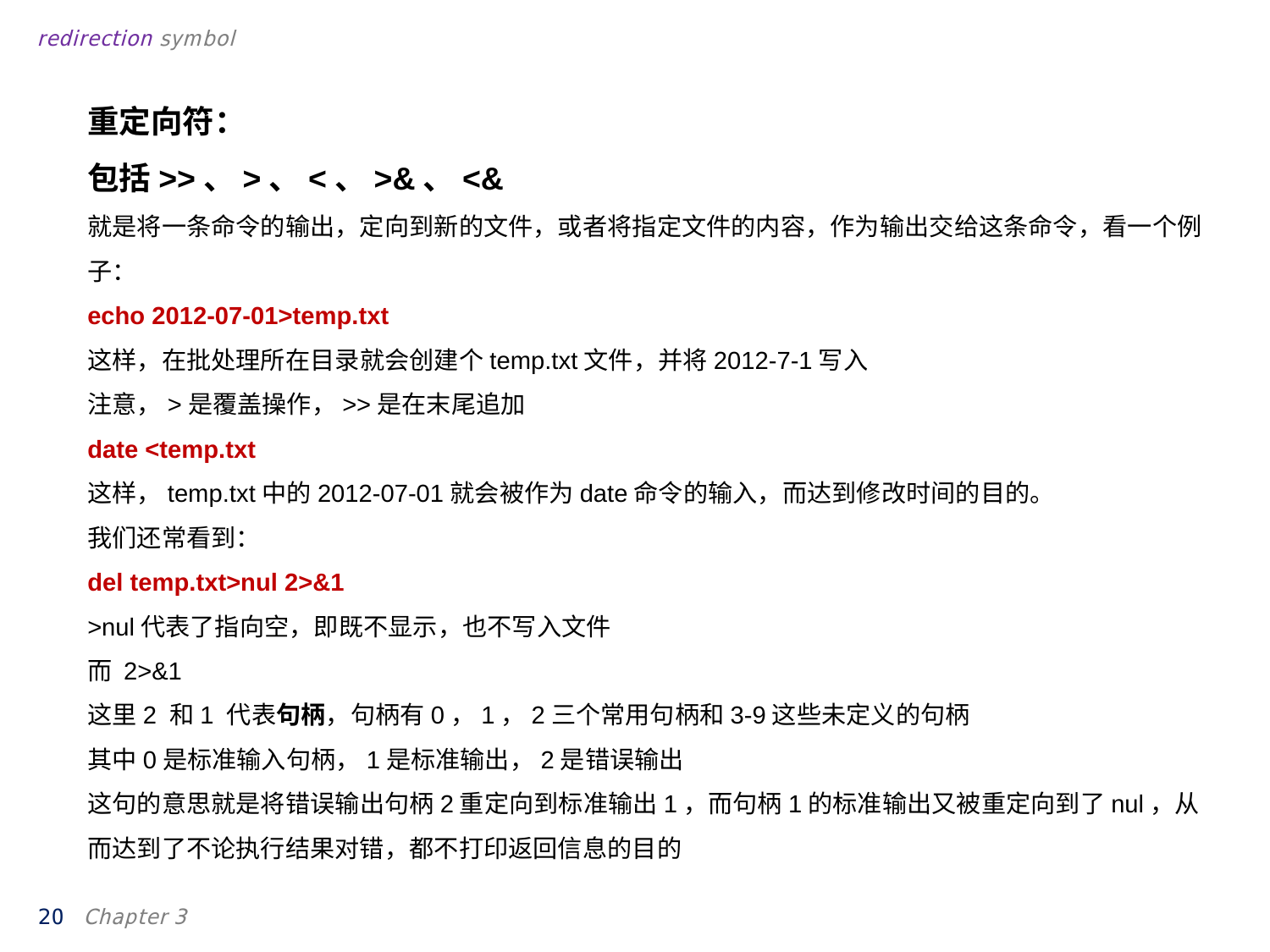

redirection symbol
重定向符：
包括>>、>、<、>&、<&
就是将一条命令的输出，定向到新的文件，或者将指定文件的内容，作为输出交给这条命令，看一个例子：
echo 2012-07-01>temp.txt
这样，在批处理所在目录就会创建个temp.txt文件，并将2012-7-1写入
注意，>是覆盖操作，>>是在末尾追加
date <temp.txt
这样，temp.txt中的2012-07-01就会被作为date命令的输入，而达到修改时间的目的。
我们还常看到：
del temp.txt>nul 2>&1
>nul代表了指向空，即既不显示，也不写入文件
而 2>&1
这里2 和1 代表句柄，句柄有0，1，2三个常用句柄和3-9这些未定义的句柄
其中0是标准输入句柄，1是标准输出，2是错误输出
这句的意思就是将错误输出句柄2重定向到标准输出1，而句柄1的标准输出又被重定向到了nul，从而达到了不论执行结果对错，都不打印返回信息的目的
20   Chapter 3